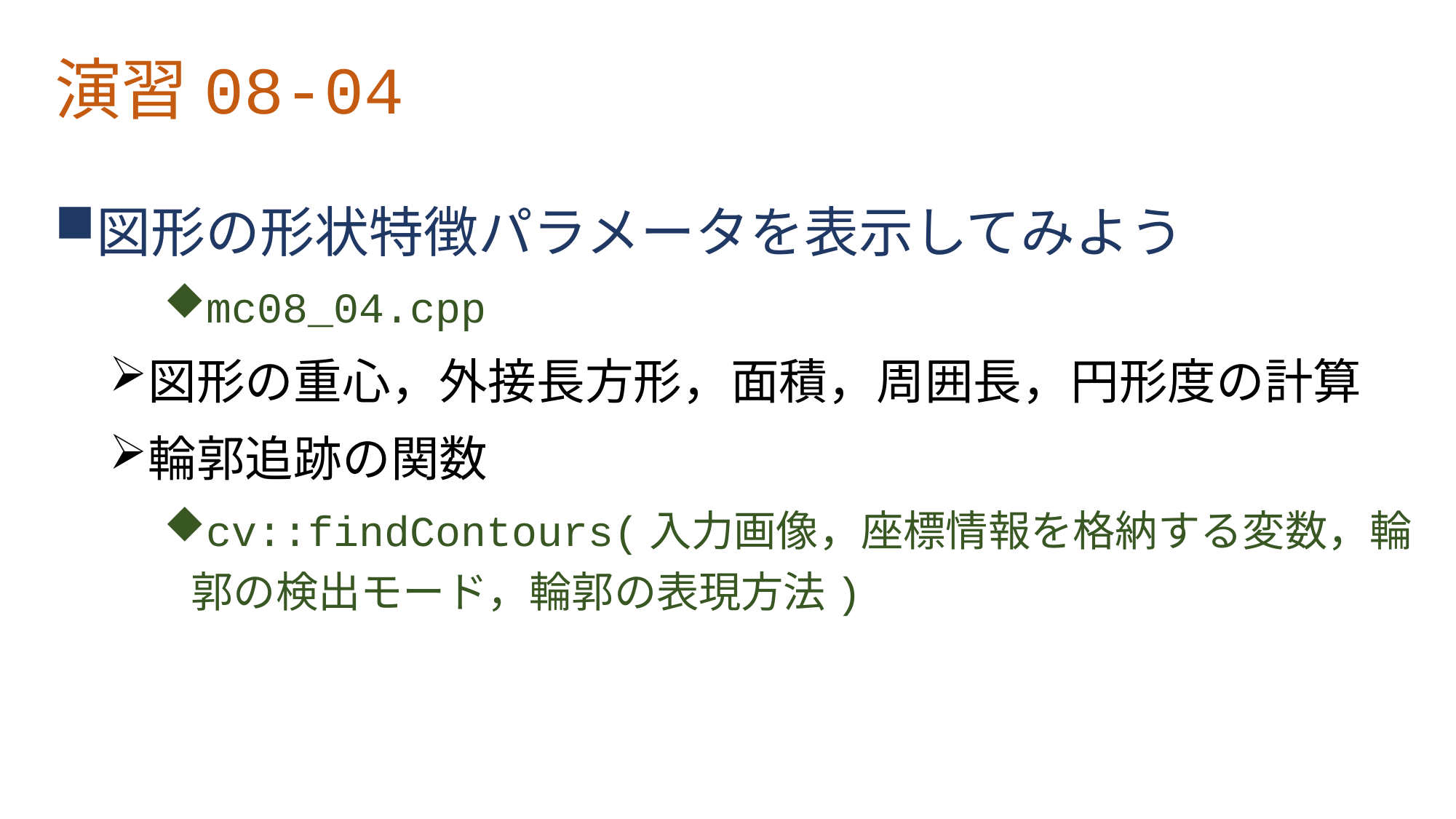

# 演習08-04
図形の形状特徴パラメータを表示してみよう
mc08_04.cpp
図形の重心，外接長方形，面積，周囲長，円形度の計算
輪郭追跡の関数
cv::findContours(入力画像，座標情報を格納する変数，輪郭の検出モード，輪郭の表現方法)